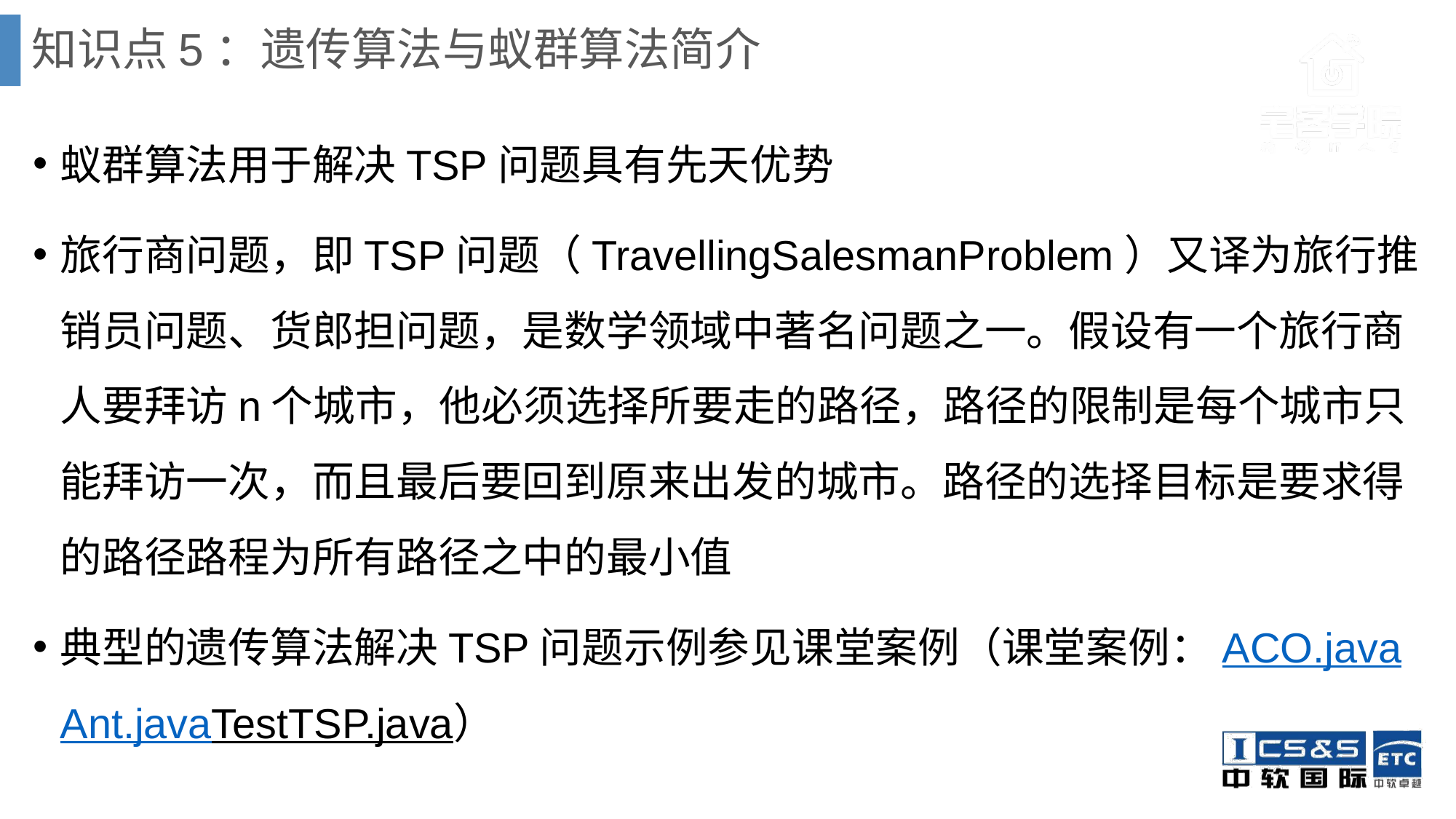

# 知识点5：遗传算法与蚁群算法简介
蚁群算法用于解决TSP问题具有先天优势
旅行商问题，即TSP问题（TravellingSalesmanProblem）又译为旅行推销员问题、货郎担问题，是数学领域中著名问题之一。假设有一个旅行商人要拜访n个城市，他必须选择所要走的路径，路径的限制是每个城市只能拜访一次，而且最后要回到原来出发的城市。路径的选择目标是要求得的路径路程为所有路径之中的最小值
典型的遗传算法解决TSP问题示例参见课堂案例（课堂案例：ACO.javaAnt.javaTestTSP.java）